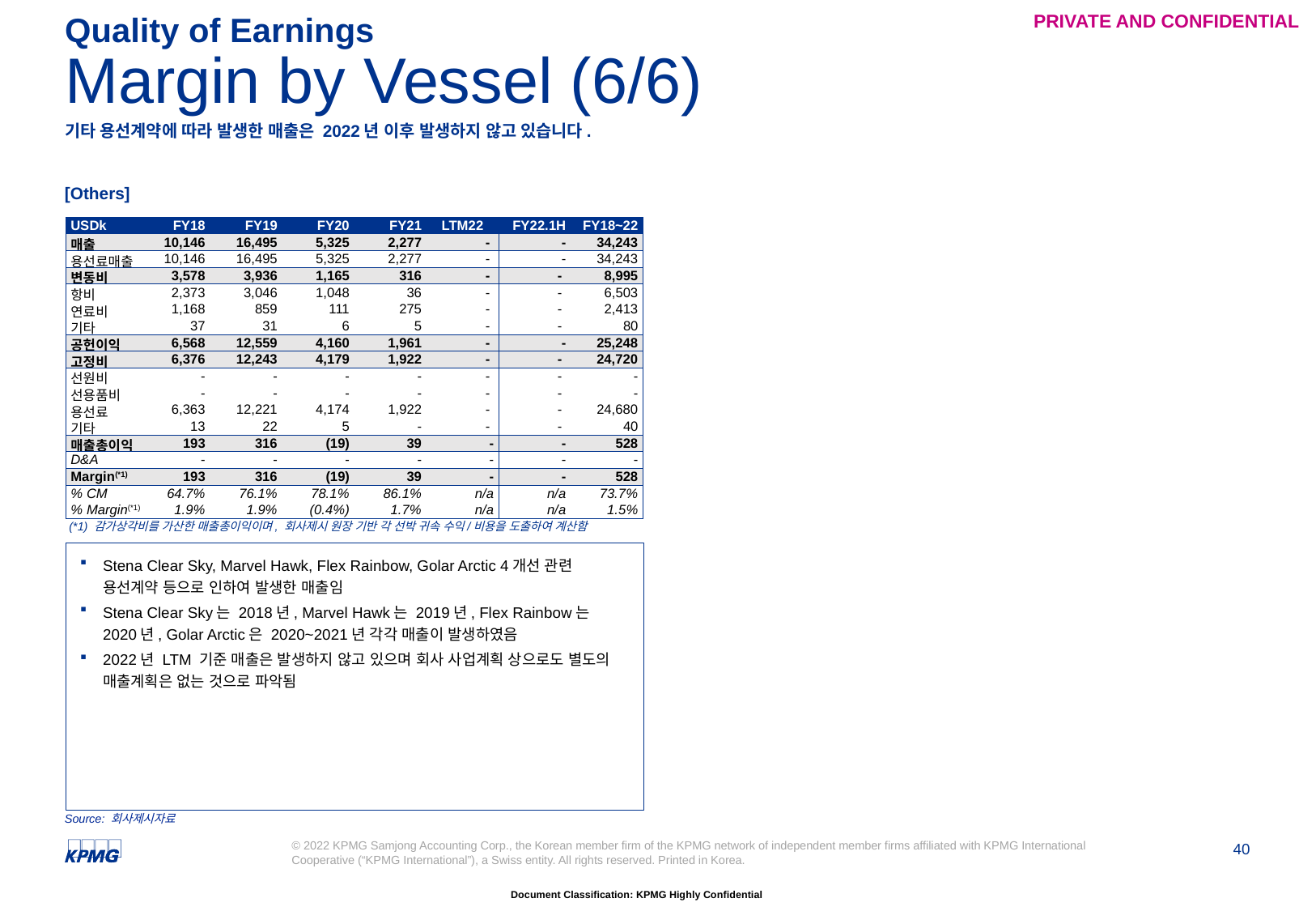

Quality of Earnings
# Margin by Vessel (6/6)
기타 용선계약에 따라 발생한 매출은 2022년 이후 발생하지 않고 있습니다.
[Others]
| USDk | FY18 | FY19 | FY20 | FY21 | LTM22 | FY22.1H | FY18~22 |
| --- | --- | --- | --- | --- | --- | --- | --- |
| 매출 | 10,146 | 16,495 | 5,325 | 2,277 | - | - | 34,243 |
| 용선료매출 | 10,146 | 16,495 | 5,325 | 2,277 | - | - | 34,243 |
| 변동비 | 3,578 | 3,936 | 1,165 | 316 | - | - | 8,995 |
| 항비 | 2,373 | 3,046 | 1,048 | 36 | - | - | 6,503 |
| 연료비 | 1,168 | 859 | 111 | 275 | - | - | 2,413 |
| 기타 | 37 | 31 | 6 | 5 | - | - | 80 |
| 공헌이익 | 6,568 | 12,559 | 4,160 | 1,961 | - | - | 25,248 |
| 고정비 | 6,376 | 12,243 | 4,179 | 1,922 | - | - | 24,720 |
| 선원비 | - | - | - | - | - | - | - |
| 선용품비 | - | - | - | - | - | - | - |
| 용선료 | 6,363 | 12,221 | 4,174 | 1,922 | - | - | 24,680 |
| 기타 | 13 | 22 | 5 | - | - | - | 40 |
| 매출총이익 | 193 | 316 | (19) | 39 | - | - | 528 |
| D&A | - | - | - | - | - | - | - |
| Margin(\*1) | 193 | 316 | (19) | 39 | - | - | 528 |
| % CM | 64.7% | 76.1% | 78.1% | 86.1% | n/a | n/a | 73.7% |
| % Margin(\*1) | 1.9% | 1.9% | (0.4%) | 1.7% | n/a | n/a | 1.5% |
(*1) 감가상각비를 가산한 매출총이익이며, 회사제시 원장 기반 각 선박 귀속 수익/비용을 도출하여 계산함
Stena Clear Sky, Marvel Hawk, Flex Rainbow, Golar Arctic 4개선 관련 용선계약 등으로 인하여 발생한 매출임
Stena Clear Sky는 2018년, Marvel Hawk는 2019년, Flex Rainbow는 2020년, Golar Arctic은 2020~2021년 각각 매출이 발생하였음
2022년 LTM 기준 매출은 발생하지 않고 있으며 회사 사업계획 상으로도 별도의 매출계획은 없는 것으로 파악됨
Source: 회사제시자료